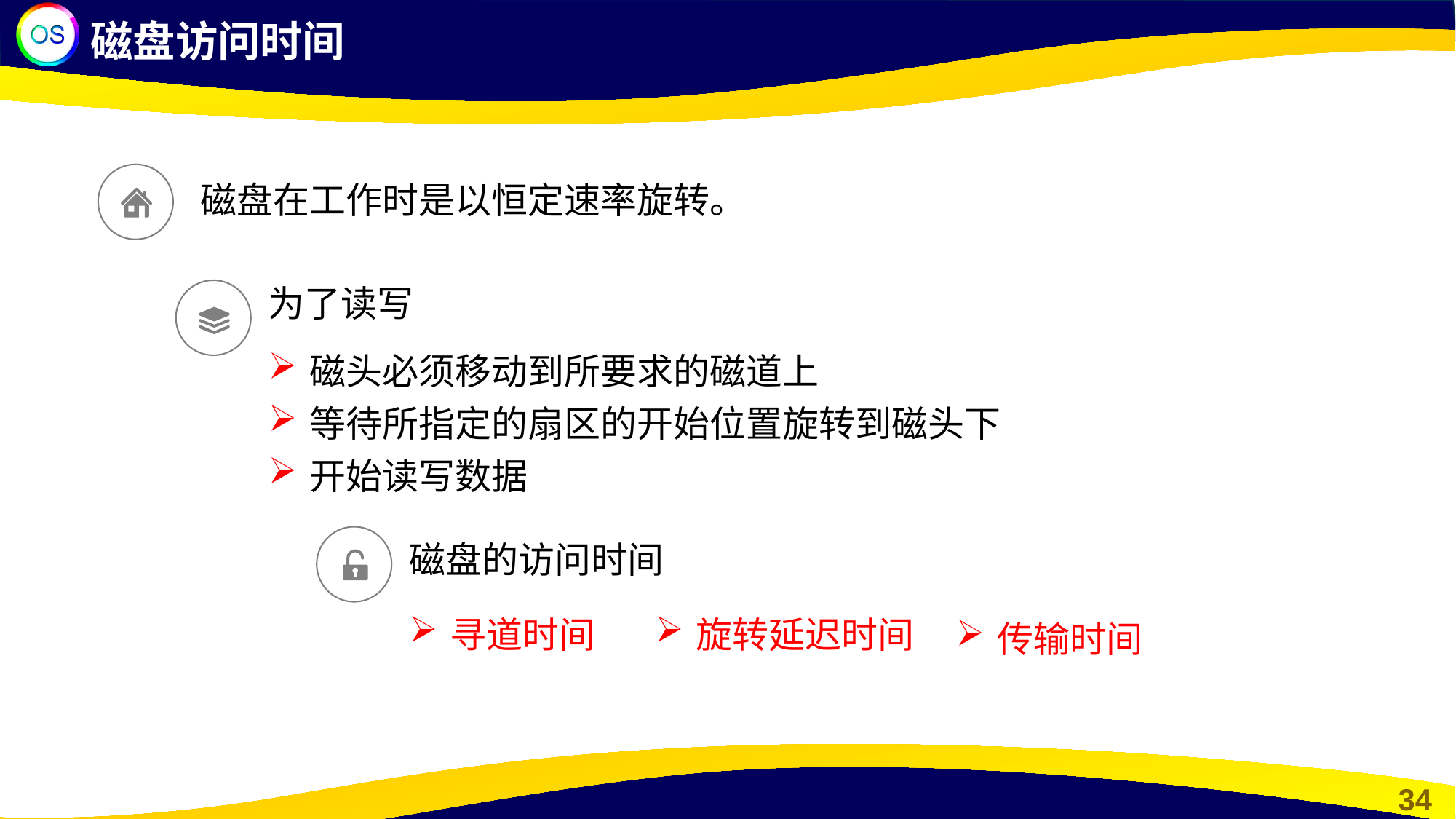

磁盘访问时间

磁盘在工作时是以恒定速率旋转。

为了读写

磁头必须移动到所要求的磁道上
等待所指定的扇区的开始位置旋转到磁头下
开始读写数据

磁盘的访问时间

寻道时间
旋转延迟时间
传输时间